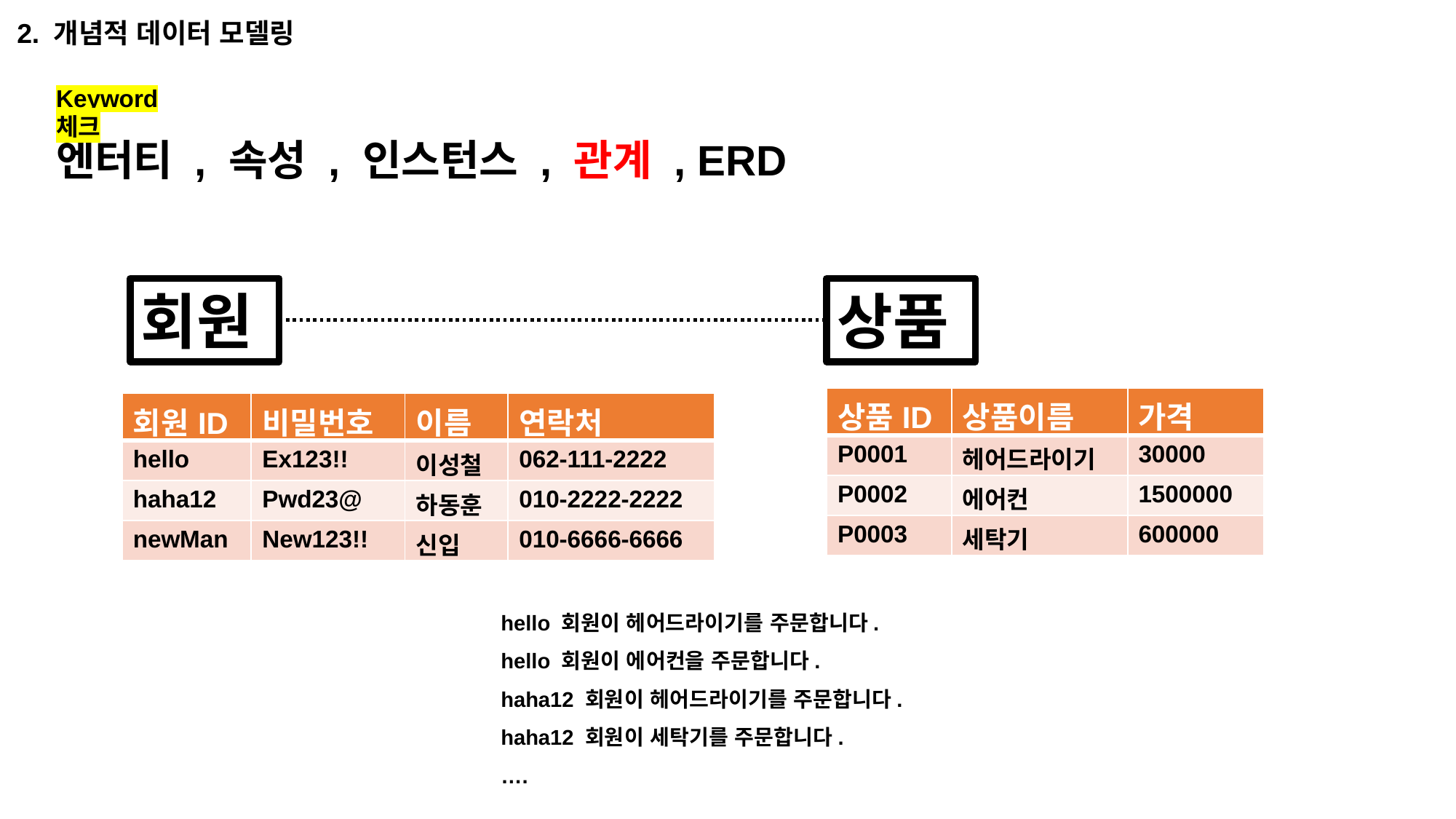

2. 개념적 데이터 모델링
Keyword 체크
엔터티 , 속성 , 인스턴스 , 관계 , ERD
회원
상품
| 상품ID | 상품이름 | 가격 |
| --- | --- | --- |
| P0001 | 헤어드라이기 | 30000 |
| P0002 | 에어컨 | 1500000 |
| P0003 | 세탁기 | 600000 |
| 회원ID | 비밀번호 | 이름 | 연락처 |
| --- | --- | --- | --- |
| hello | Ex123!! | 이성철 | 062-111-2222 |
| haha12 | Pwd23@ | 하동훈 | 010-2222-2222 |
| newMan | New123!! | 신입 | 010-6666-6666 |
hello 회원이 헤어드라이기를 주문합니다.
hello 회원이 에어컨을 주문합니다.
haha12 회원이 헤어드라이기를 주문합니다.
haha12 회원이 세탁기를 주문합니다.
….